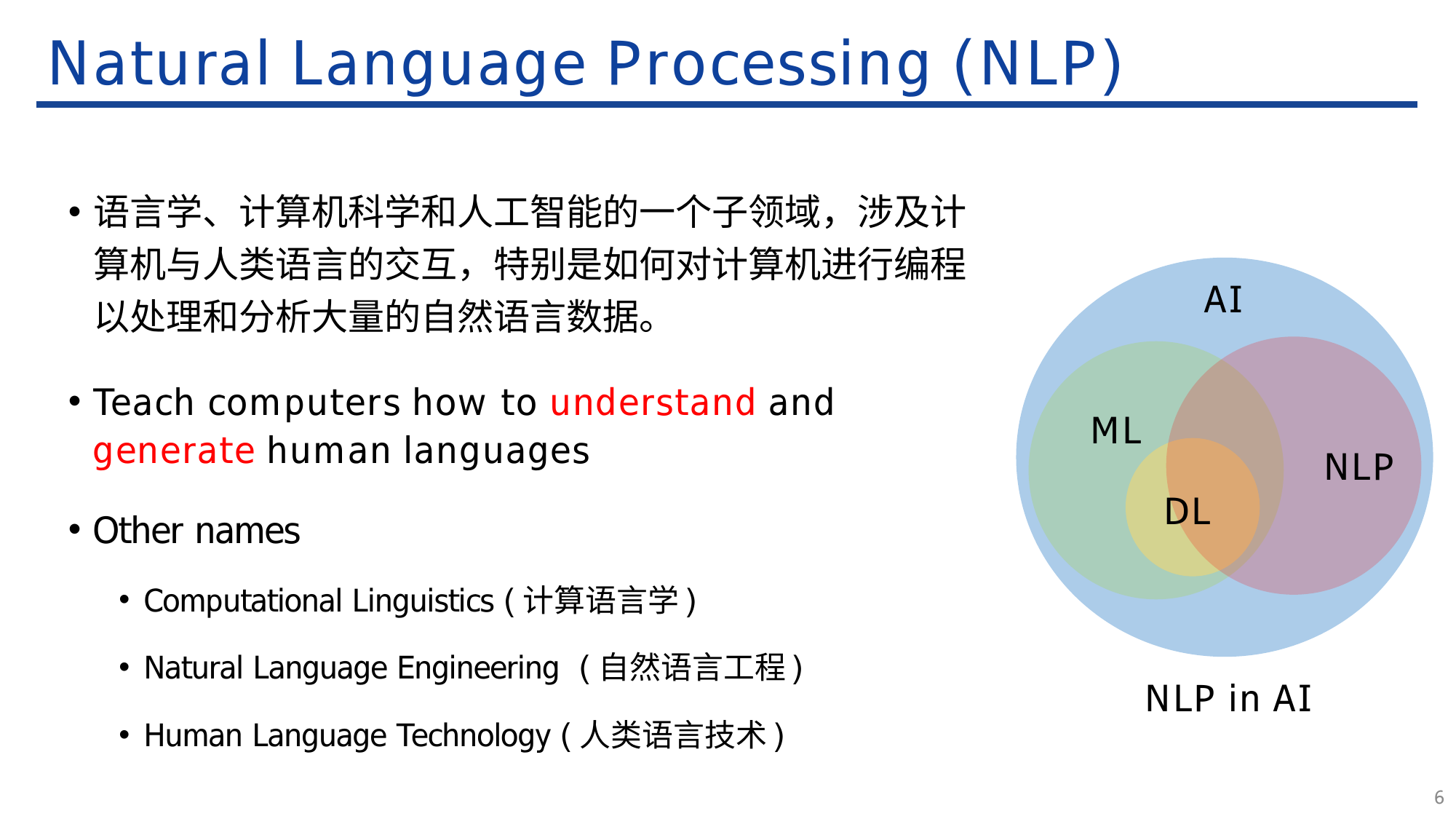

# Natural Language Processing (NLP)
语言学、计算机科学和人工智能的一个子领域，涉及计算机与人类语言的交互，特别是如何对计算机进行编程以处理和分析大量的自然语言数据。
Teach computers how to understand and generate human languages
Other names
Computational Linguistics (计算语言学)
Natural Language Engineering  (自然语言工程)
Human Language Technology (人类语言技术)

AI

ML

NLP
DL
NLP in AI
6